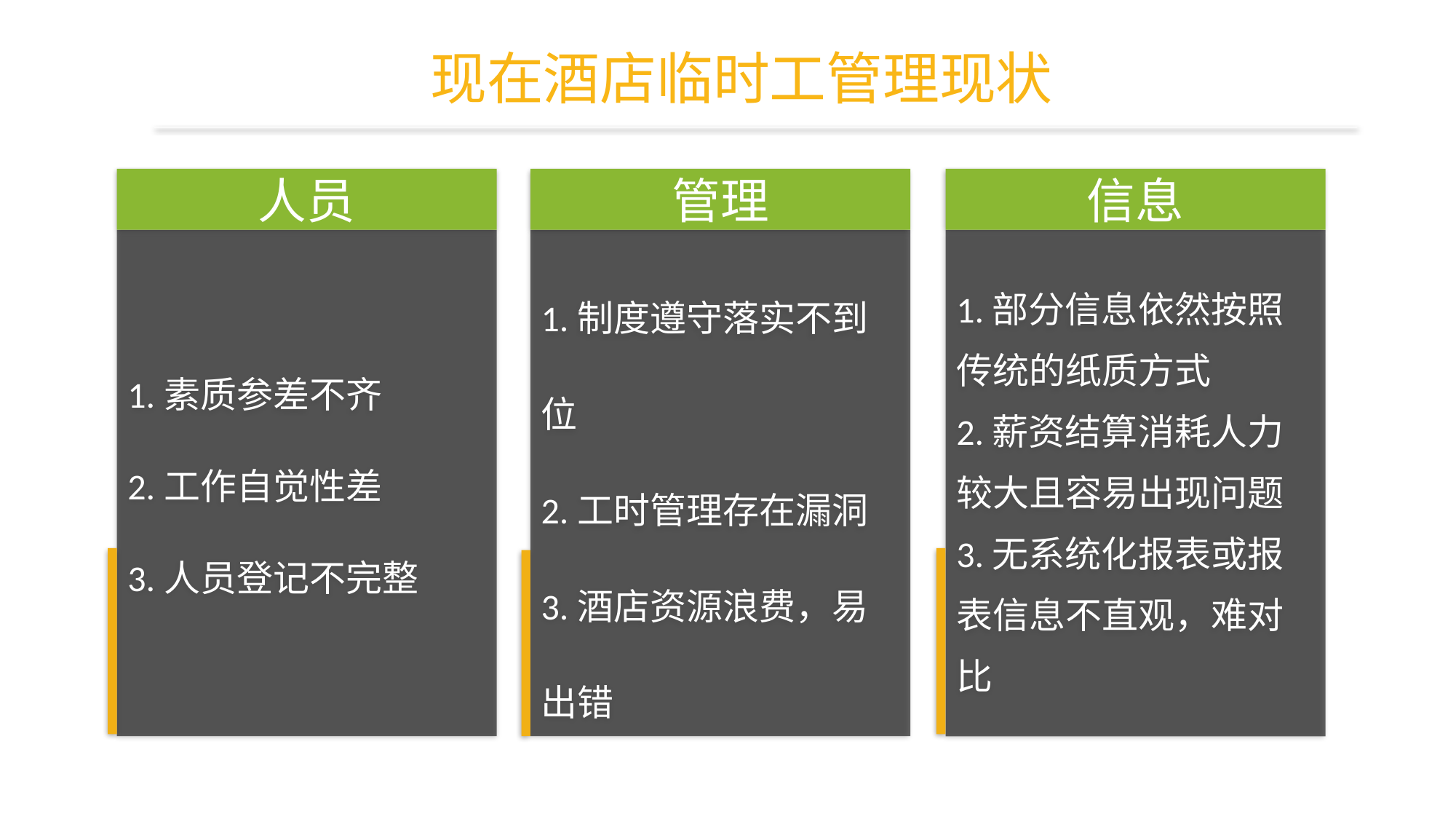

现在酒店临时工管理现状
人员
信息
管理
1.素质参差不齐
2.工作自觉性差
3.人员登记不完整

1.制度遵守落实不到位
2.工时管理存在漏洞
3.酒店资源浪费，易出错
1.部分信息依然按照传统的纸质方式
2.薪资结算消耗人力较大且容易出现问题
3.无系统化报表或报表信息不直观，难对比